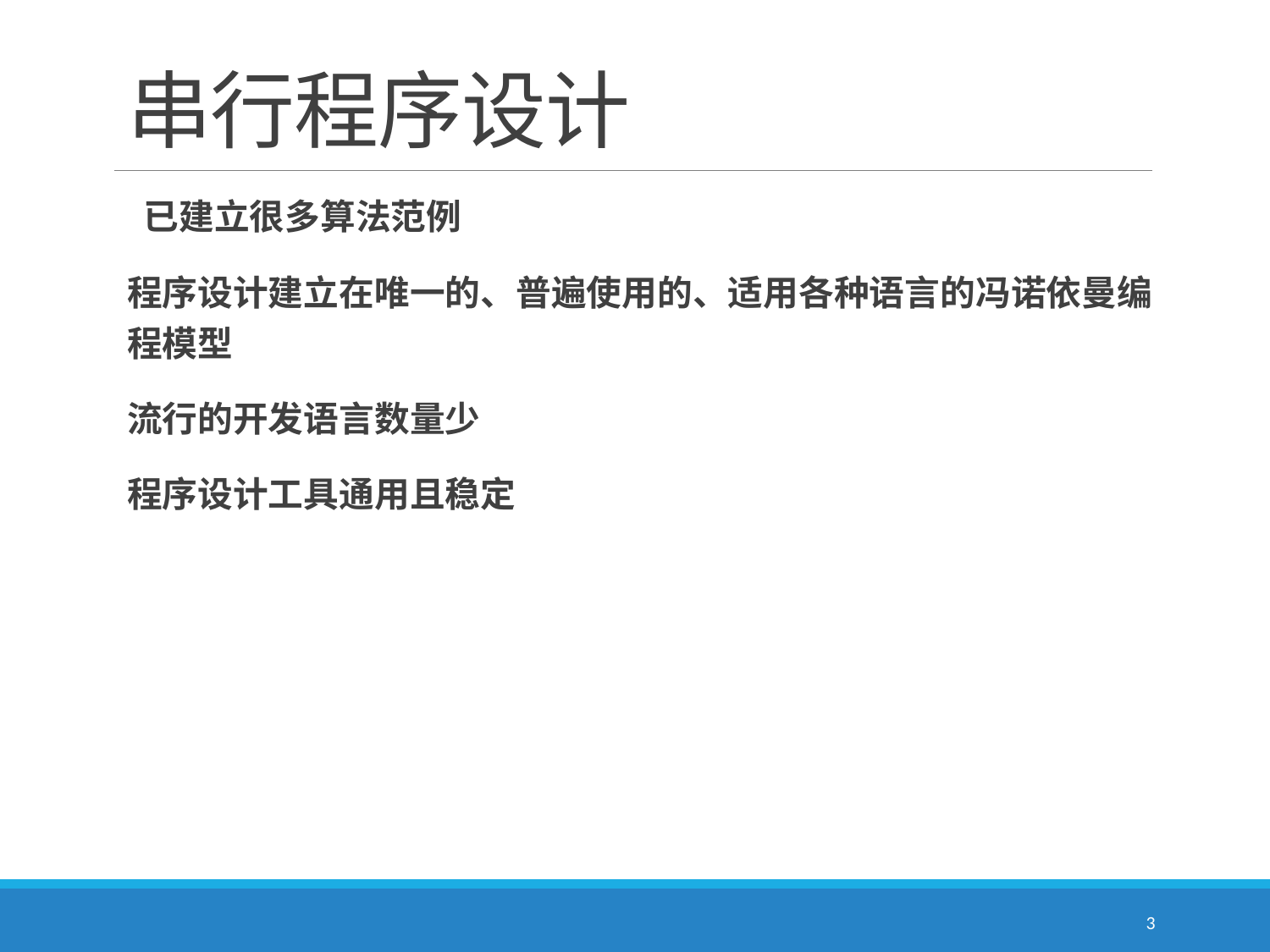

# 串行程序设计
 已建立很多算法范例
程序设计建立在唯一的、普遍使用的、适用各种语言的冯诺依曼编程模型
流行的开发语言数量少
程序设计工具通用且稳定

3